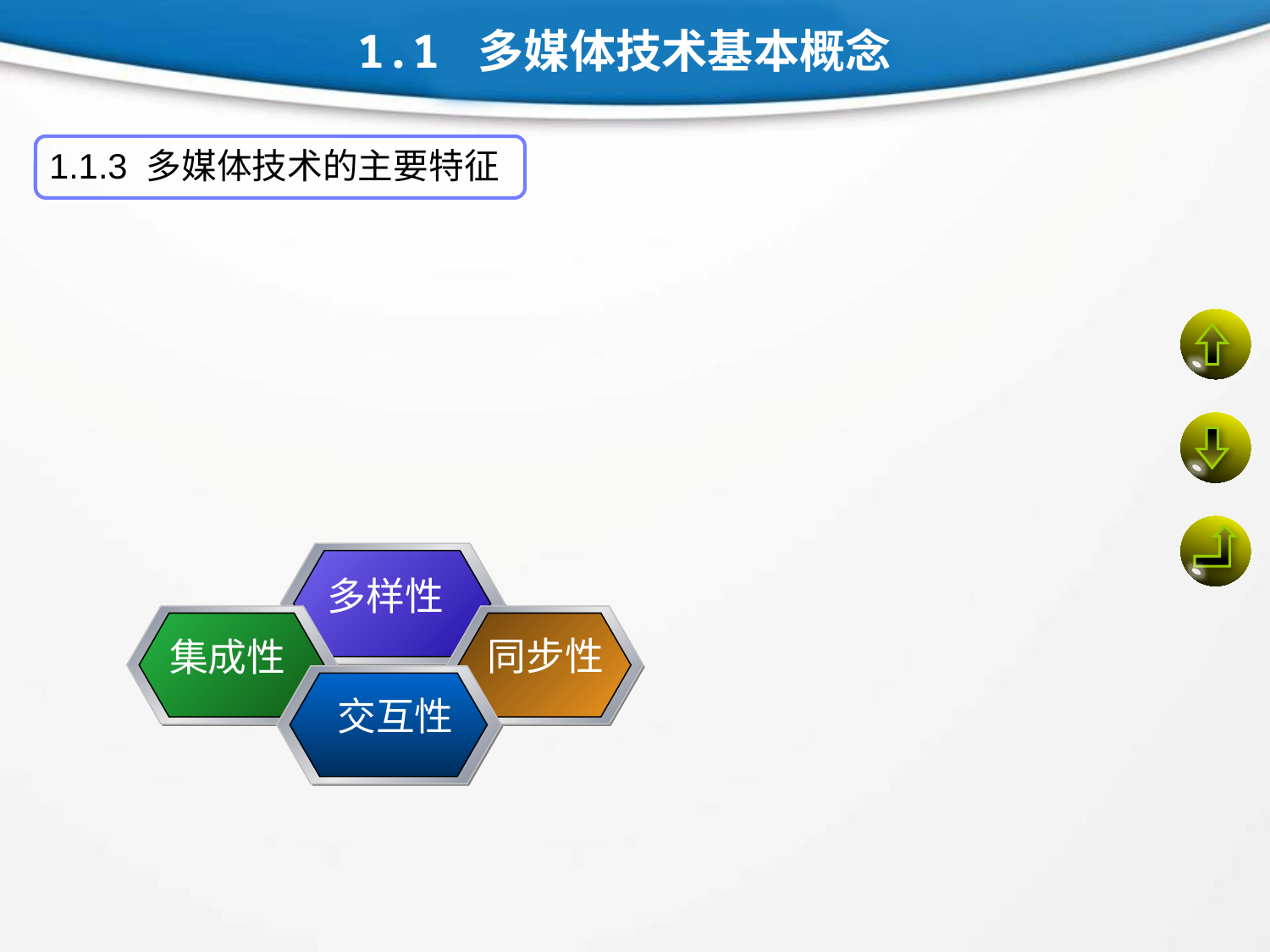

1.1 多媒体技术基本概念

1.1.3 多媒体技术的主要特征

多样性

同步性
集成性

交互性